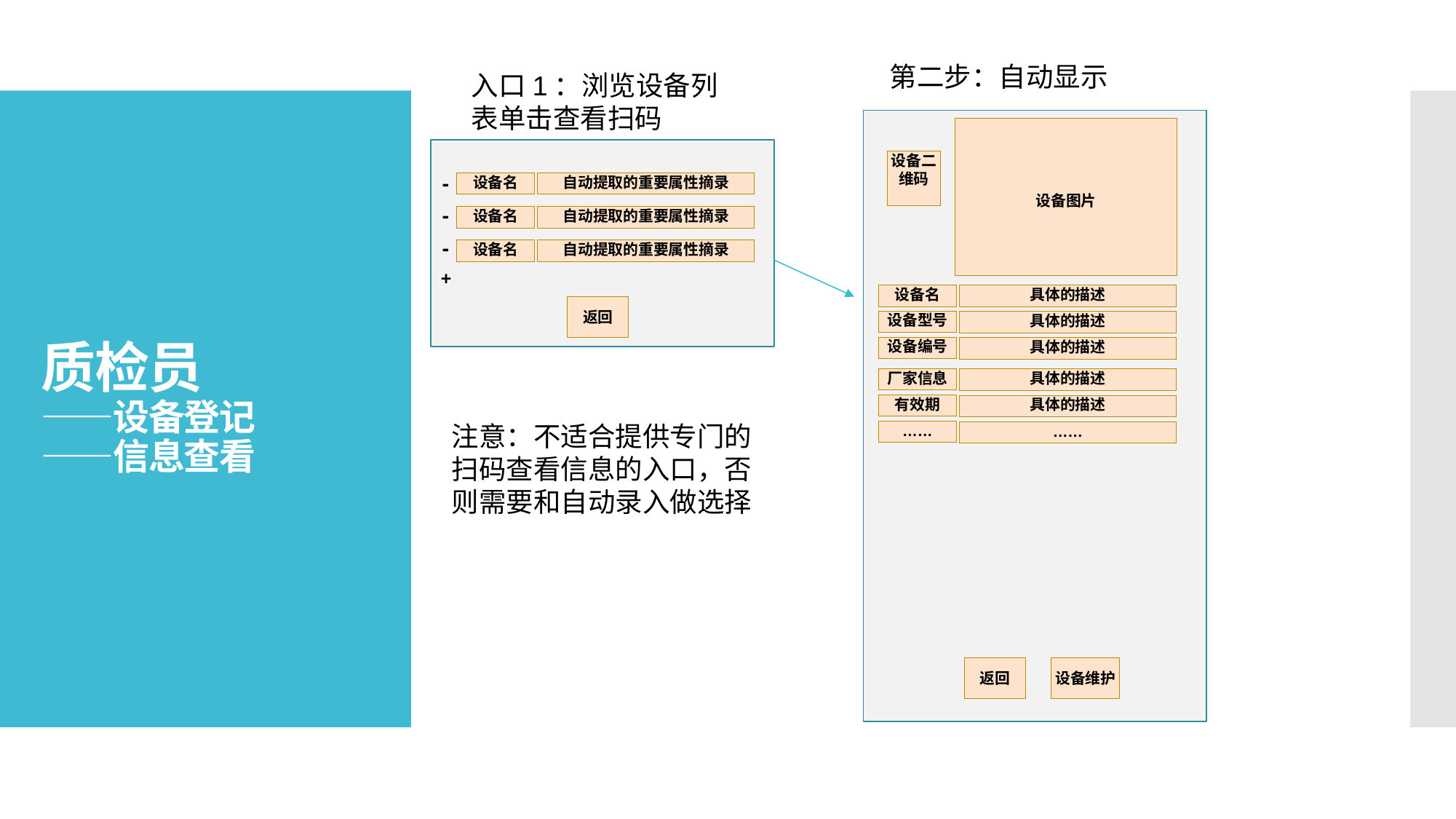

第二步：自动显示
入口1：浏览设备列表单击查看扫码

设备图片
设备二维码

具体的描述
设备名
设备型号
具体的描述
设备编号
具体的描述
厂家信息
具体的描述
有效期
具体的描述
……
……
返回
设备维护
# 质检员 ——设备登记 ——信息查看
-
自动提取的重要属性摘录
设备名
-
自动提取的重要属性摘录
设备名
-
自动提取的重要属性摘录
设备名
+
返回
注意：不适合提供专门的扫码查看信息的入口，否则需要和自动录入做选择